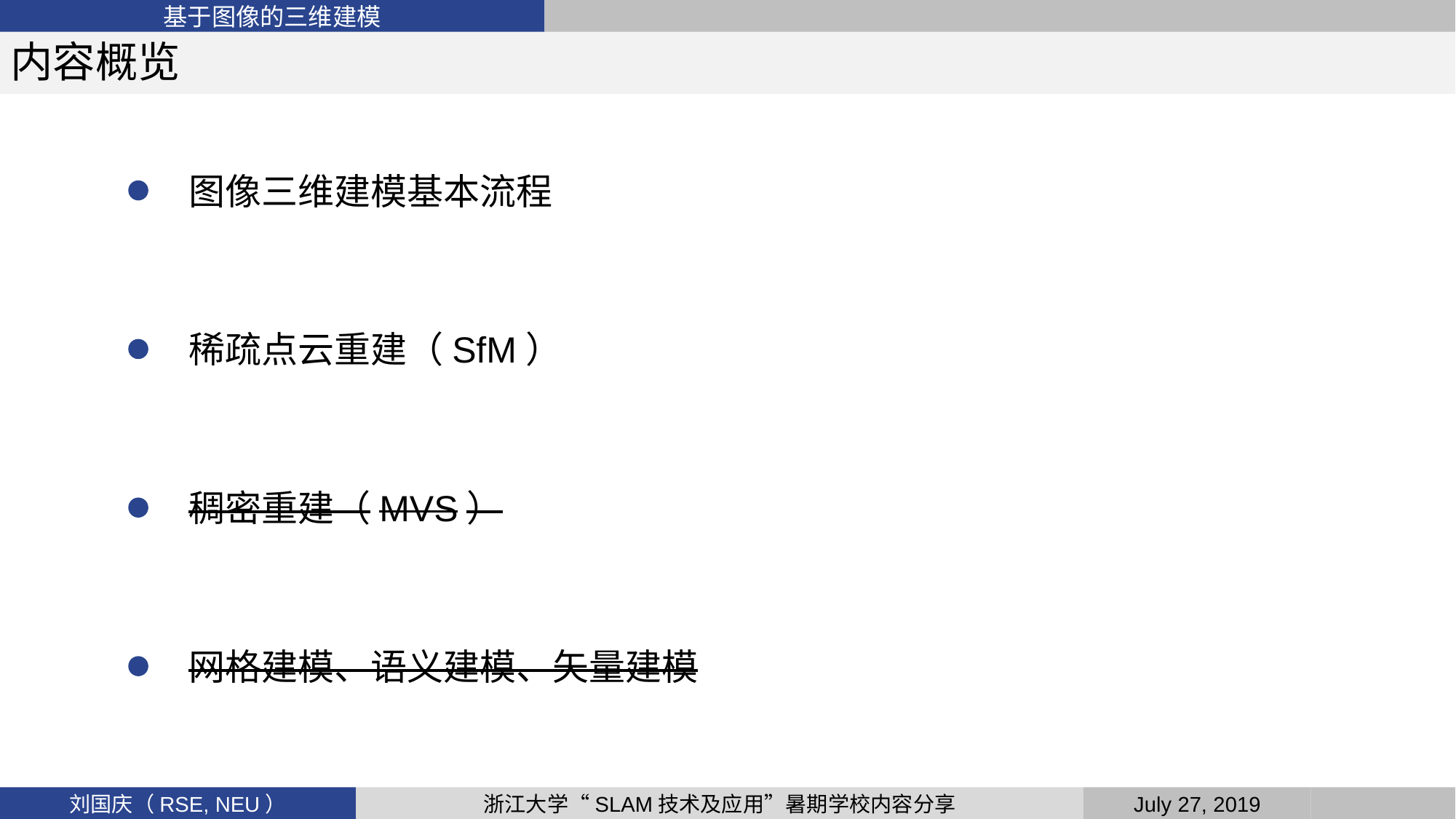

基于图像的三维建模

内容概览

图像三维建模基本流程

稀疏点云重建（SfM）

稠密重建（MVS）

网格建模、语义建模、矢量建模

July 27, 2019
浙江大学“SLAM技术及应用”暑期学校内容分享
刘国庆（RSE, NEU）